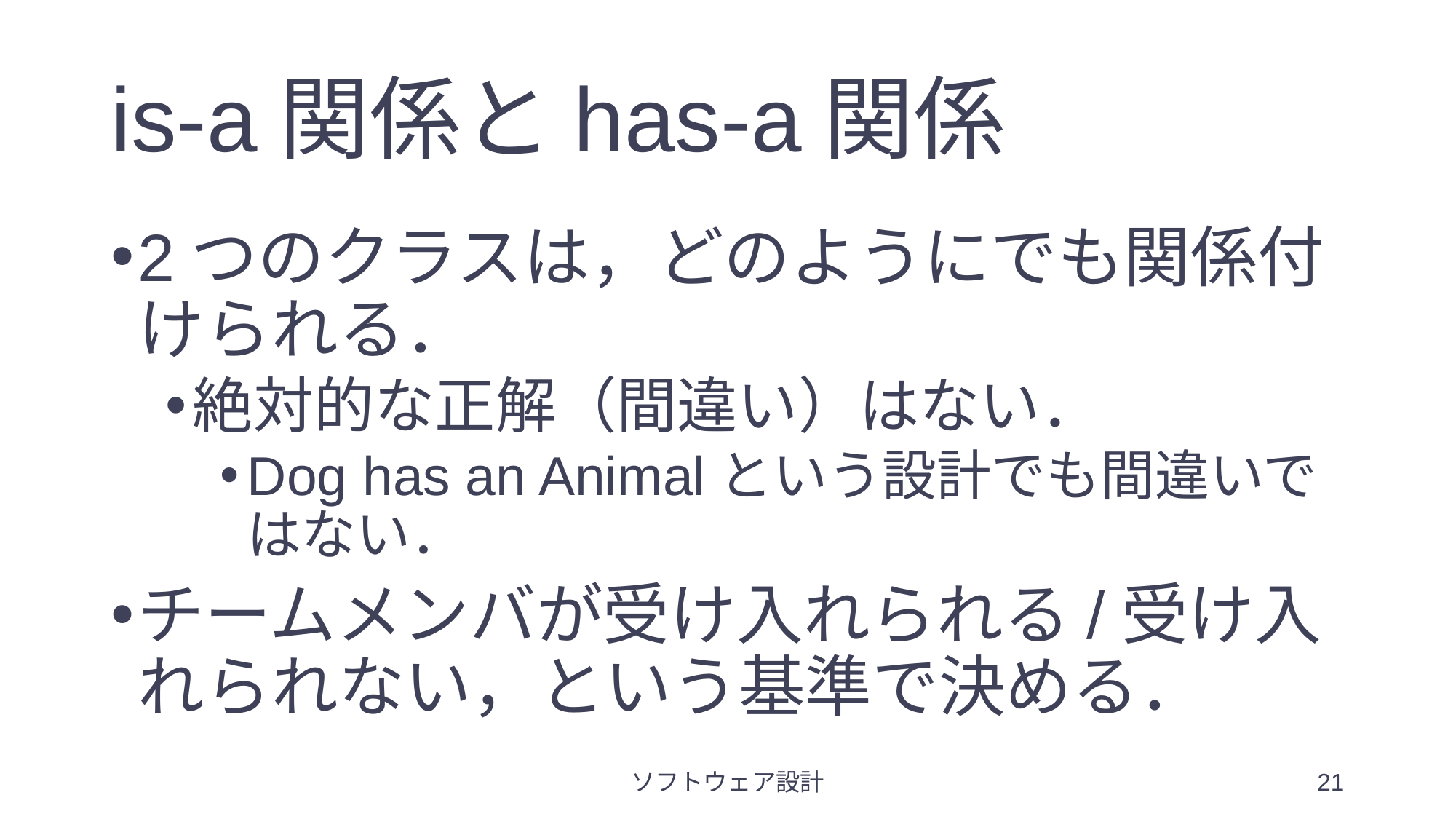

# is-a関係とhas-a関係
2つのクラスは，どのようにでも関係付けられる．
絶対的な正解（間違い）はない．
Dog has an Animalという設計でも間違いではない．
チームメンバが受け入れられる/受け入れられない，という基準で決める．
ソフトウェア設計
21